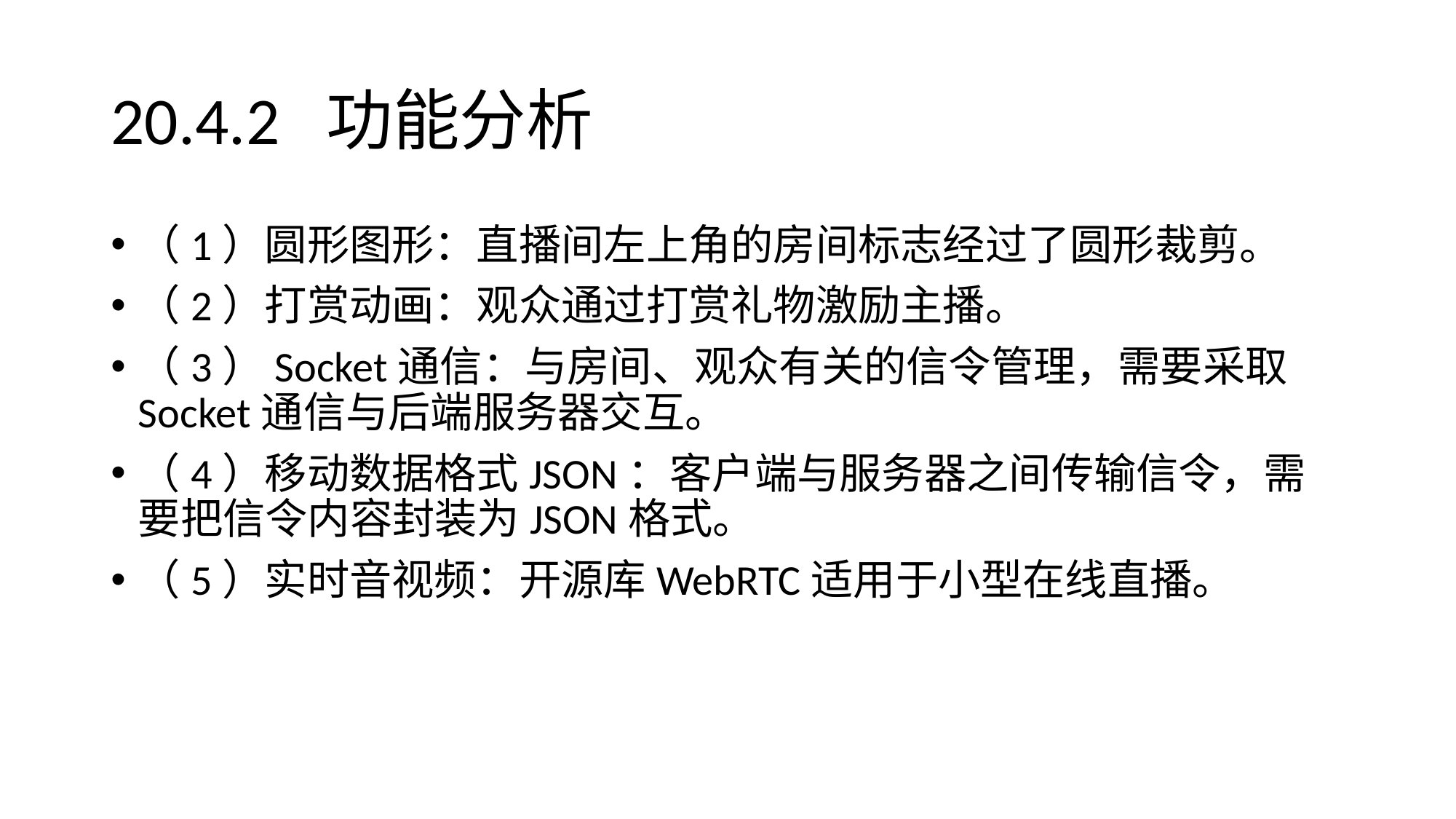

# 20.4.2  功能分析
（1）圆形图形：直播间左上角的房间标志经过了圆形裁剪。
（2）打赏动画：观众通过打赏礼物激励主播。
（3）Socket通信：与房间、观众有关的信令管理，需要采取Socket通信与后端服务器交互。
（4）移动数据格式JSON：客户端与服务器之间传输信令，需要把信令内容封装为JSON格式。
（5）实时音视频：开源库WebRTC适用于小型在线直播。